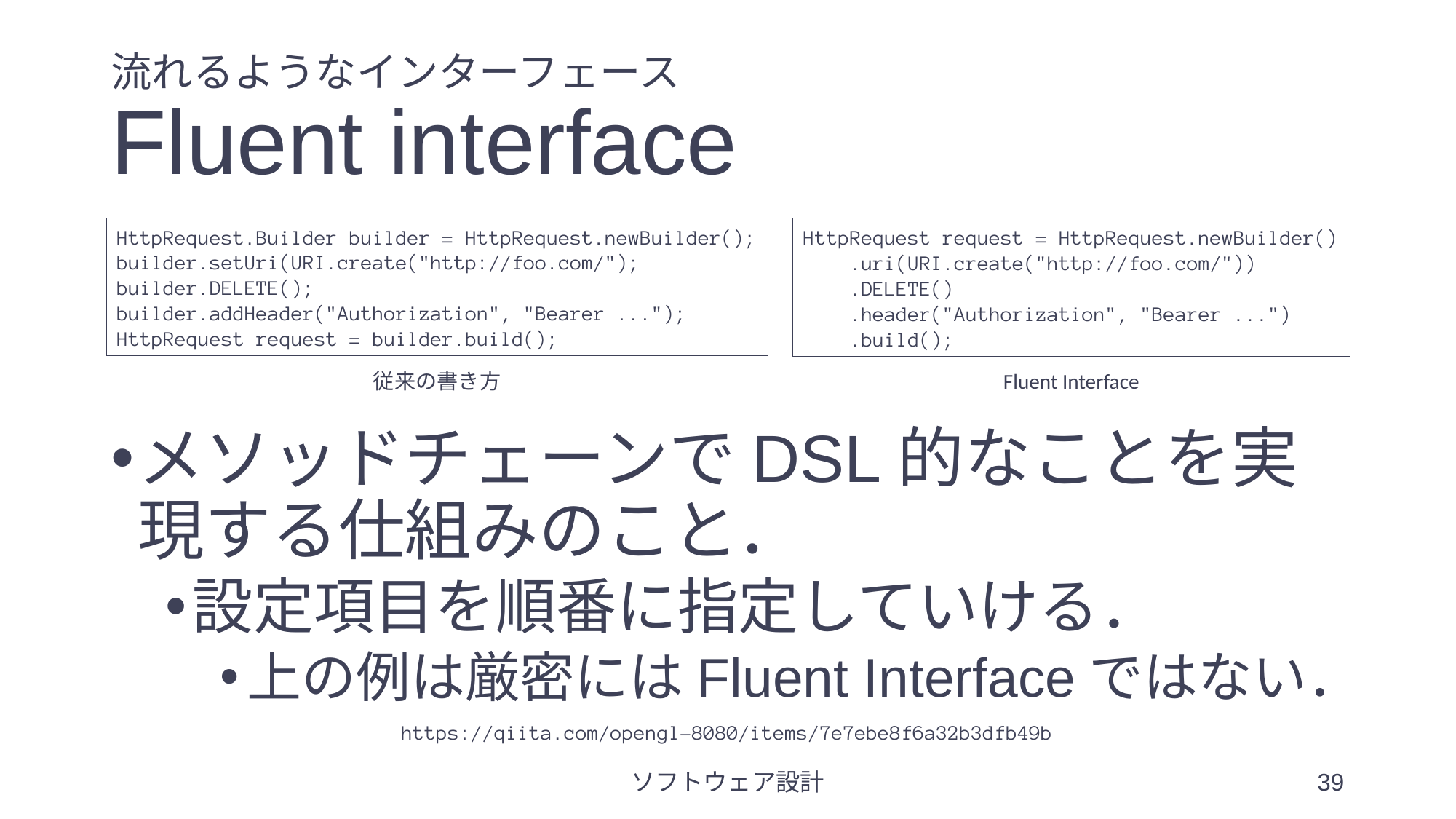

# 流れるようなインターフェース Fluent interface
HttpRequest.Builder builder = HttpRequest.newBuilder();
builder.setUri(URI.create("http://foo.com/");
builder.DELETE();
builder.addHeader("Authorization", "Bearer ...");
HttpRequest request = builder.build();
HttpRequest request = HttpRequest.newBuilder()
    .uri(URI.create("http://foo.com/"))
    .DELETE()
    .header("Authorization", "Bearer ...")
    .build();
Fluent Interface
従来の書き方
メソッドチェーンでDSL的なことを実現する仕組みのこと．
設定項目を順番に指定していける．
上の例は厳密にはFluent Interfaceではない．
https://qiita.com/opengl-8080/items/7e7ebe8f6a32b3dfb49b
ソフトウェア設計
39